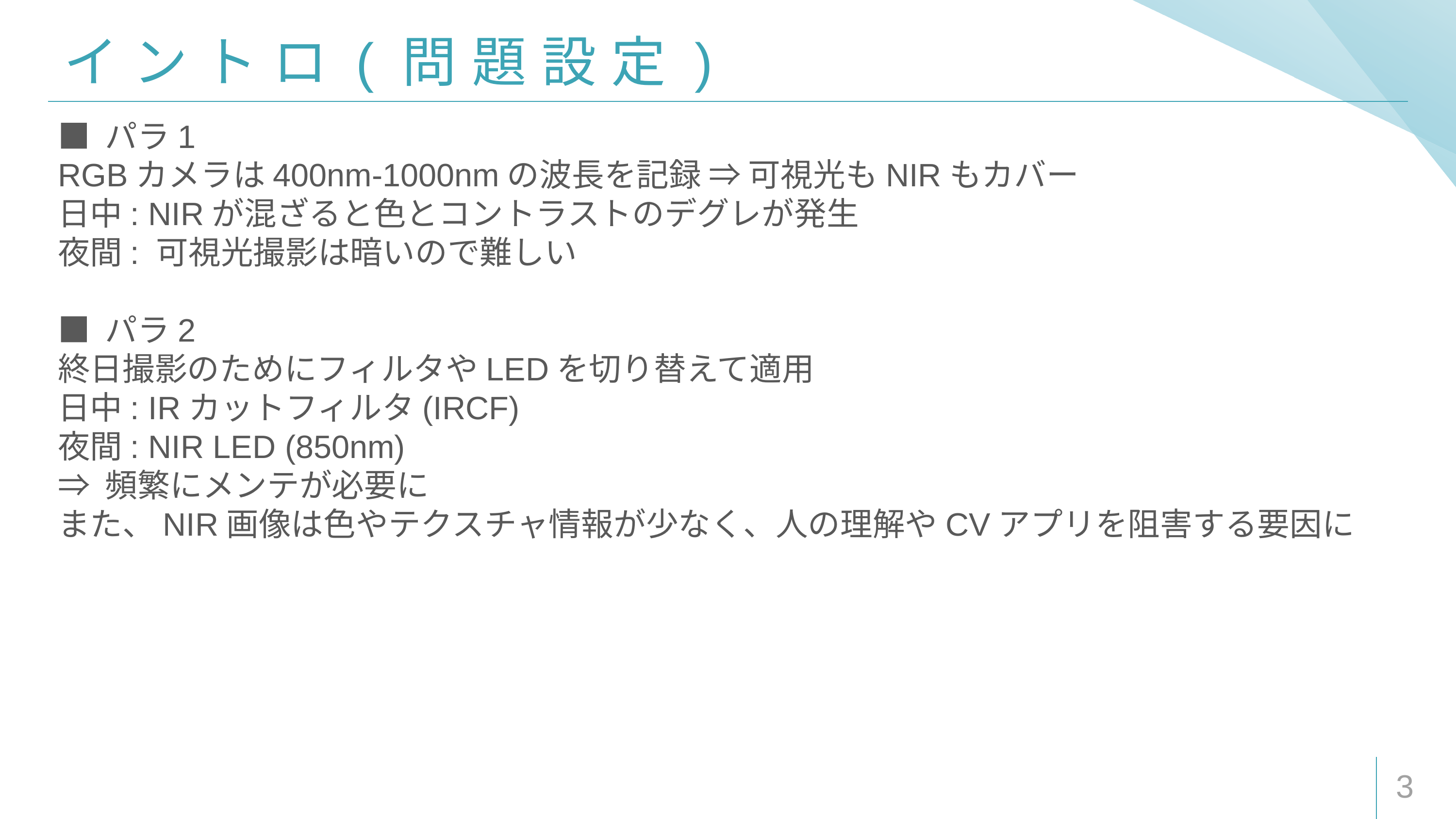

# イントロ(問題設定)
■ パラ1
RGBカメラは400nm-1000nmの波長を記録 ⇒ 可視光もNIRもカバー
日中: NIRが混ざると色とコントラストのデグレが発生
夜間: 可視光撮影は暗いので難しい

■ パラ2
終日撮影のためにフィルタやLEDを切り替えて適用
日中: IRカットフィルタ(IRCF)
夜間: NIR LED (850nm)
⇒ 頻繁にメンテが必要に
また、NIR画像は色やテクスチャ情報が少なく、人の理解やCVアプリを阻害する要因に

3